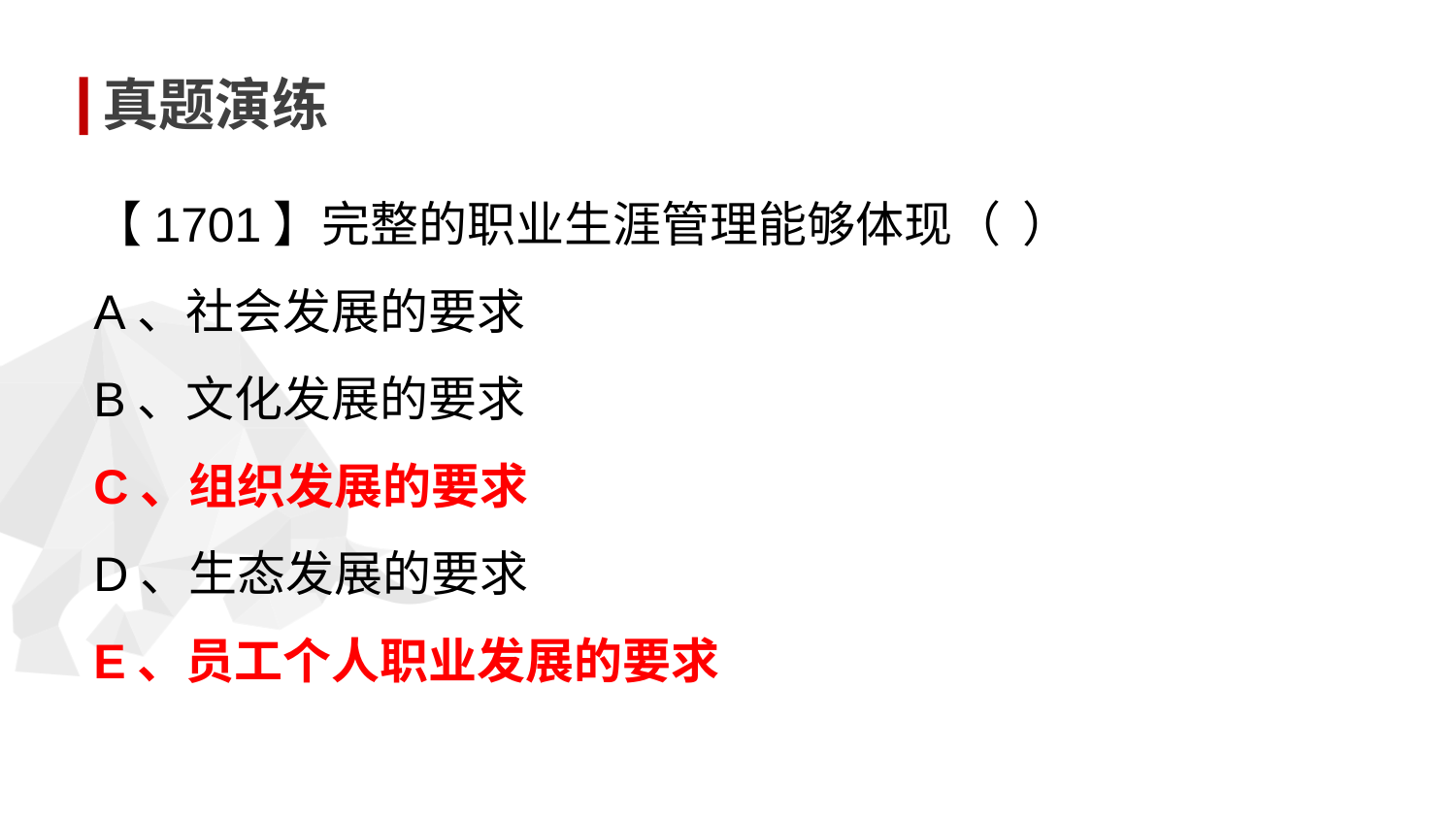

真题演练
【1701】完整的职业生涯管理能够体现（  ）
A、社会发展的要求
B、文化发展的要求
C、组织发展的要求
D、生态发展的要求
E、员工个人职业发展的要求